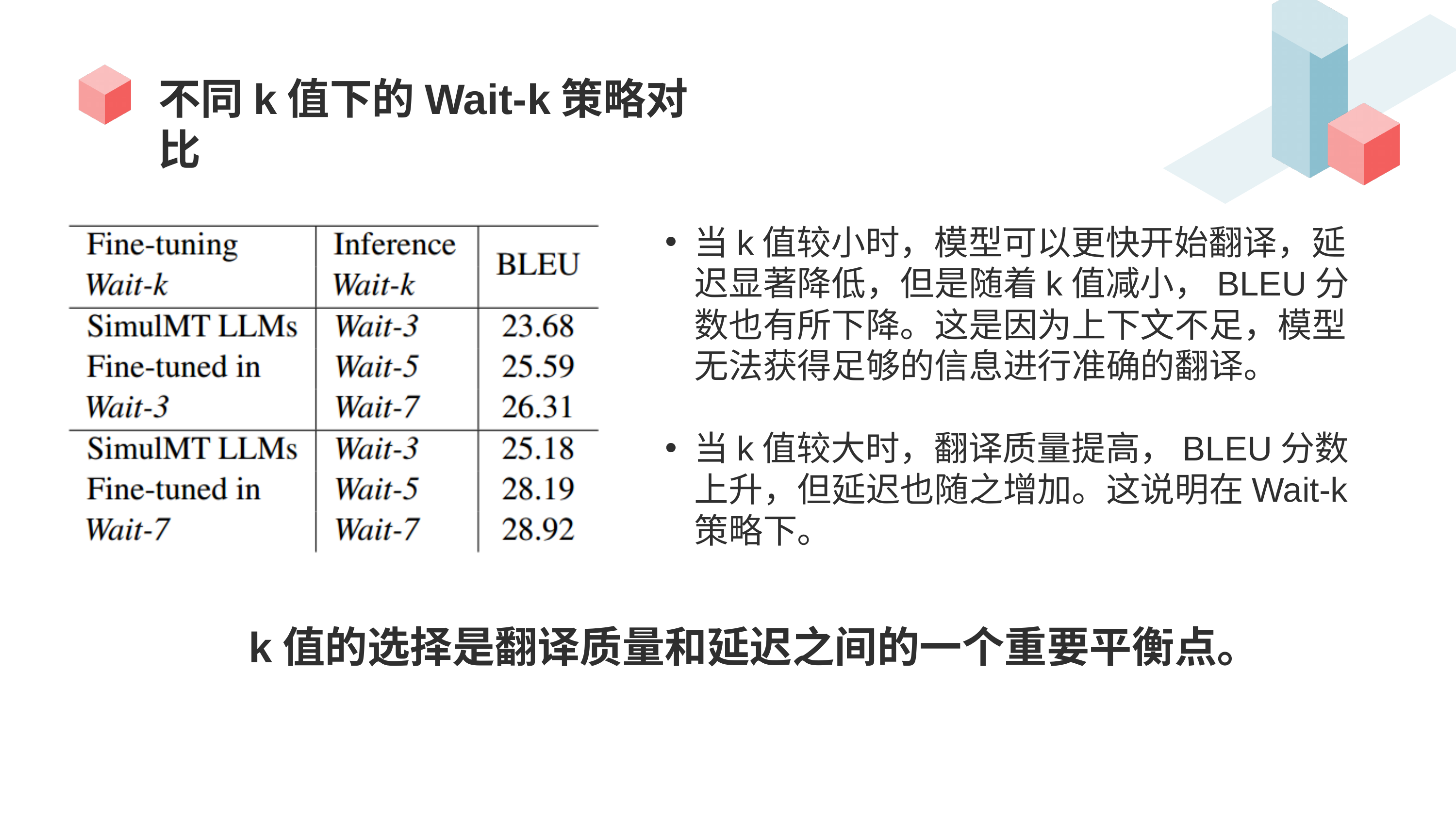

不同k值下的Wait-k策略对比

当k值较小时，模型可以更快开始翻译，延迟显著降低，但是随着k值减小，BLEU分数也有所下降。这是因为上下文不足，模型无法获得足够的信息进行准确的翻译。

当k值较大时，翻译质量提高，BLEU分数上升，但延迟也随之增加。这说明在Wait-k策略下。

k值的选择是翻译质量和延迟之间的一个重要平衡点。